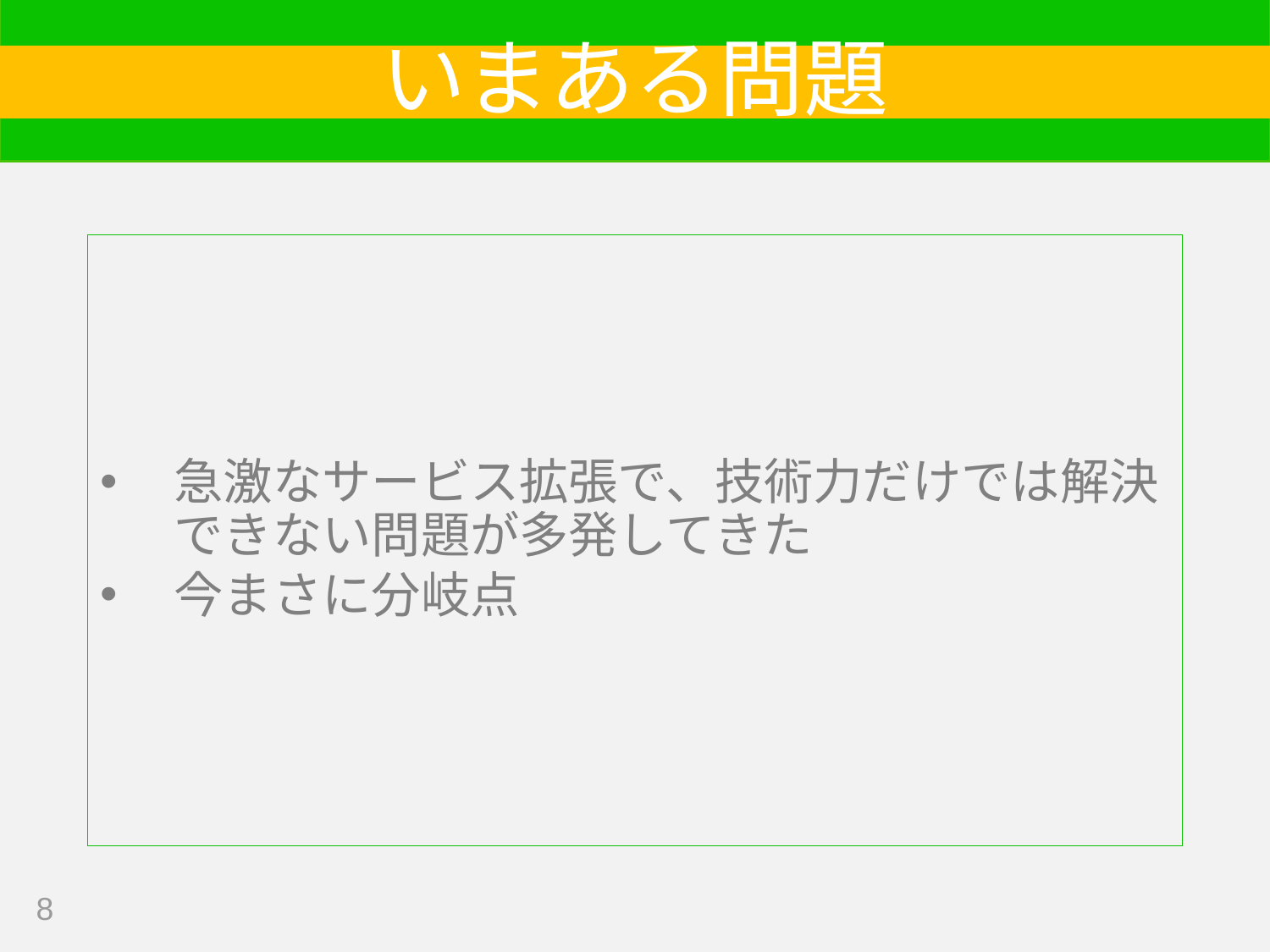

# いまある問題
急激なサービス拡張で、技術力だけでは解決できない問題が多発してきた
今まさに分岐点
8